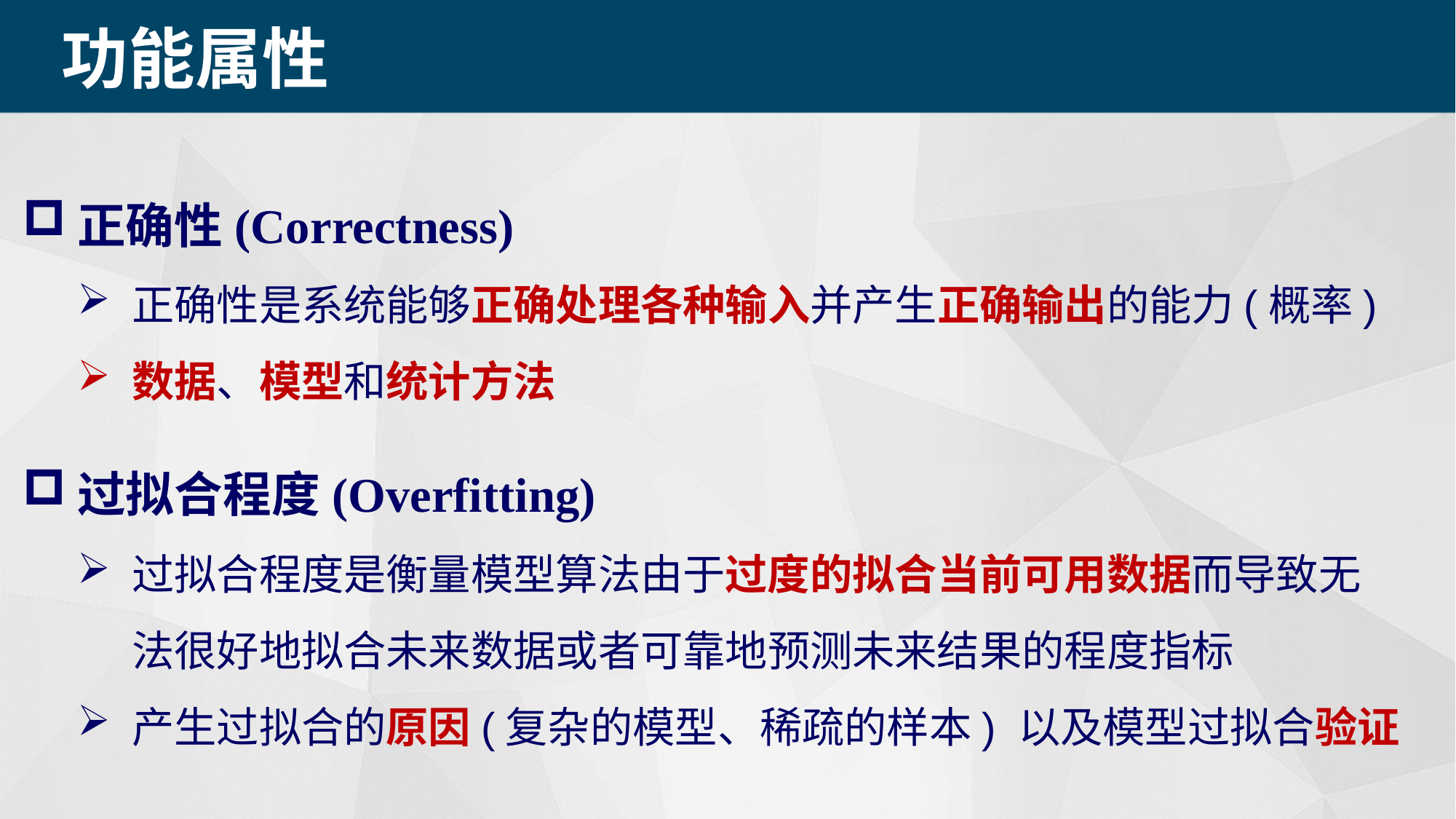

功能属性
正确性(Correctness)
正确性是系统能够正确处理各种输入并产生正确输出的能力(概率)
数据、模型和统计方法
过拟合程度(Overfitting)
过拟合程度是衡量模型算法由于过度的拟合当前可用数据而导致无法很好地拟合未来数据或者可靠地预测未来结果的程度指标
产生过拟合的原因(复杂的模型、稀疏的样本) 以及模型过拟合验证